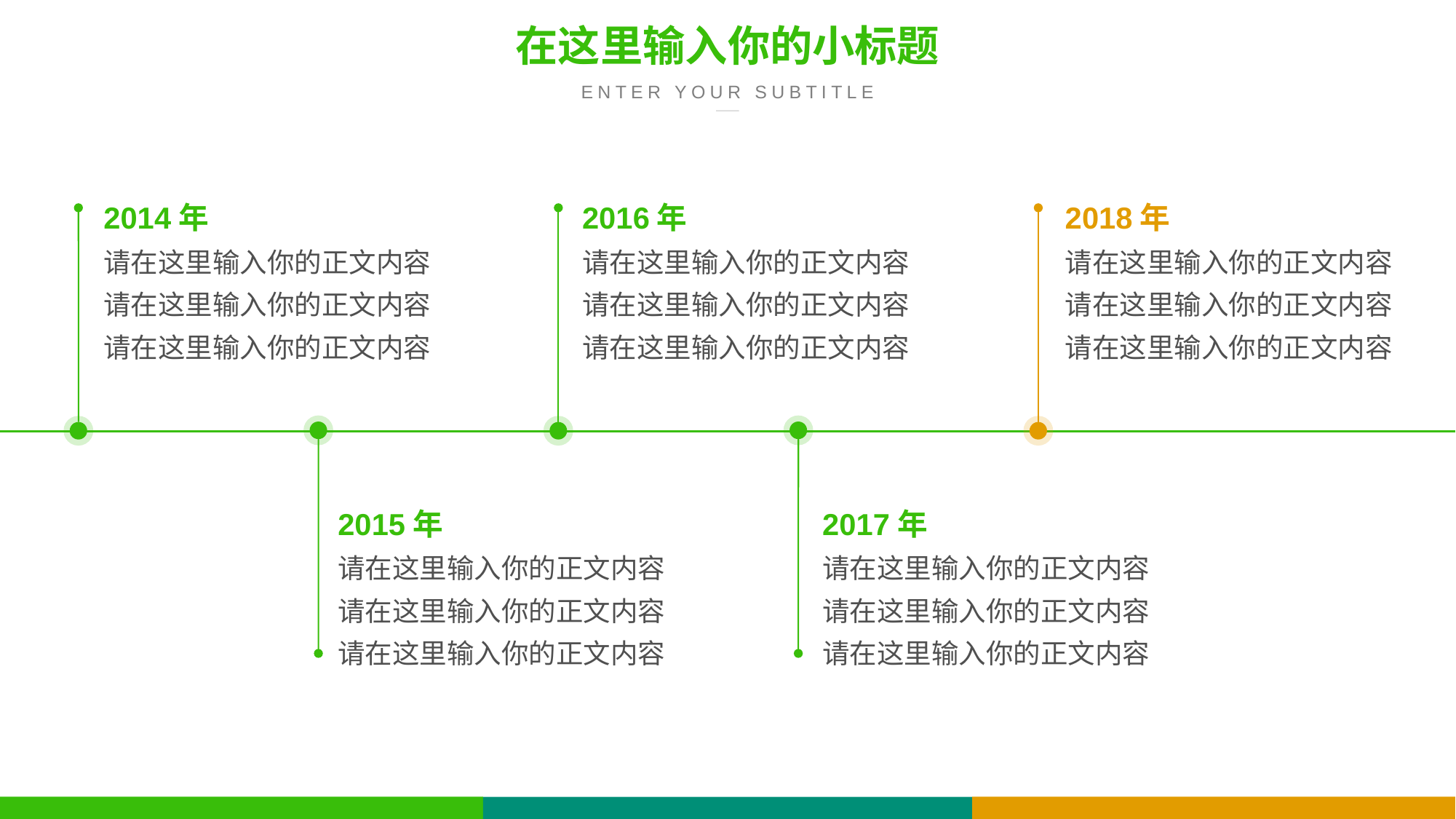

在这里输入你的小标题
ENTER YOUR SUBTITLE
2014年
请在这里输入你的正文内容
请在这里输入你的正文内容请在这里输入你的正文内容
2016年
请在这里输入你的正文内容
请在这里输入你的正文内容请在这里输入你的正文内容
2018年
请在这里输入你的正文内容
请在这里输入你的正文内容请在这里输入你的正文内容

2015年
请在这里输入你的正文内容
请在这里输入你的正文内容请在这里输入你的正文内容
2017年
请在这里输入你的正文内容
请在这里输入你的正文内容请在这里输入你的正文内容